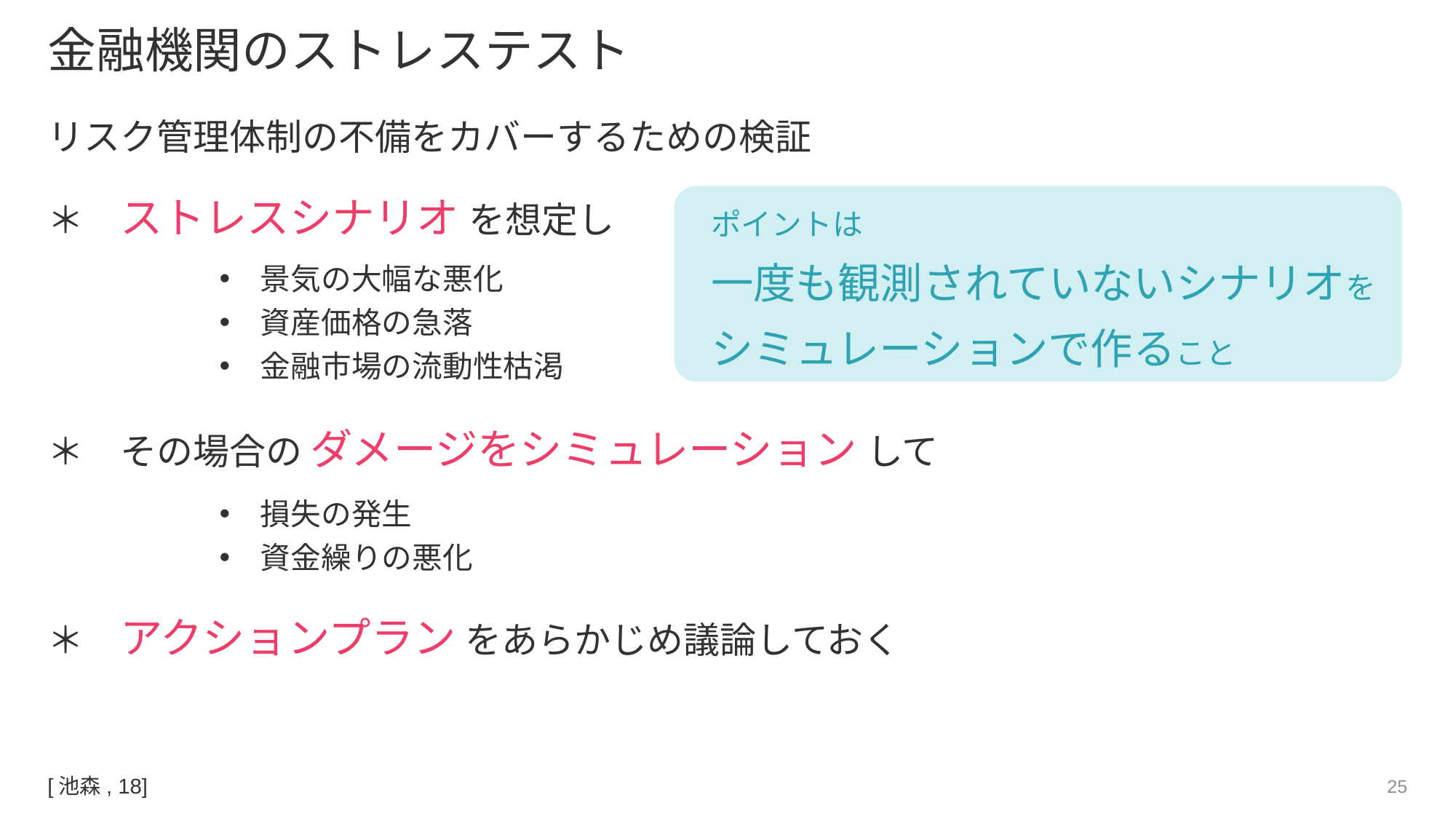

# 金融機関のストレステスト
リスク管理体制の不備をカバーするための検証
＊　ストレスシナリオ を想定し

ポイントは
一度も観測されていないシナリオを
シミュレーションで作ること
景気の大幅な悪化
資産価格の急落
金融市場の流動性枯渇
＊　その場合の ダメージをシミュレーション して
損失の発生
資金繰りの悪化
＊　アクションプラン をあらかじめ議論しておく
[池森, 18]
25